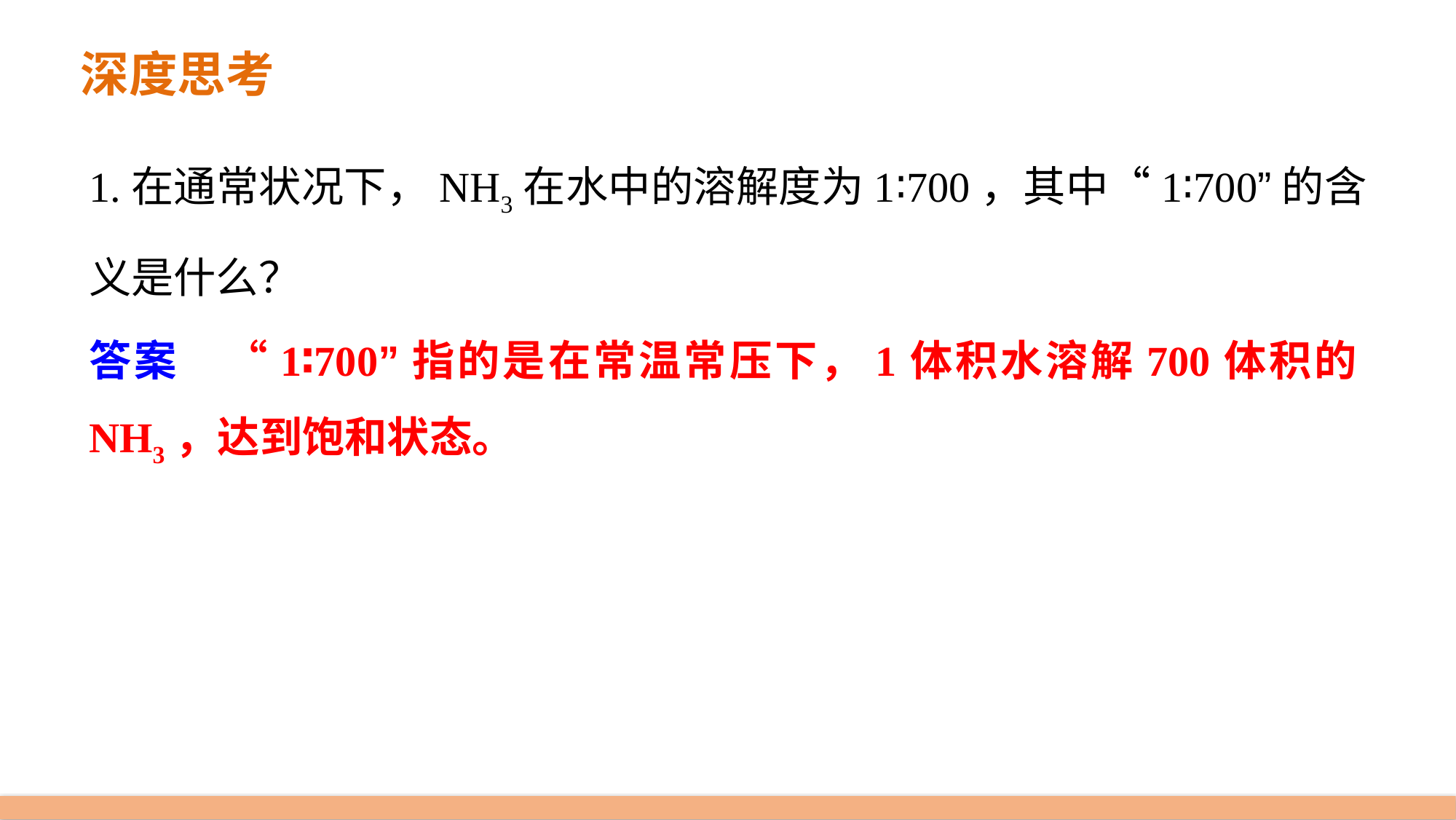

深度思考
1.在通常状况下，NH3在水中的溶解度为1∶700，其中“1∶700”的含义是什么？
答案　“1∶700”指的是在常温常压下，1体积水溶解700体积的NH3，达到饱和状态。